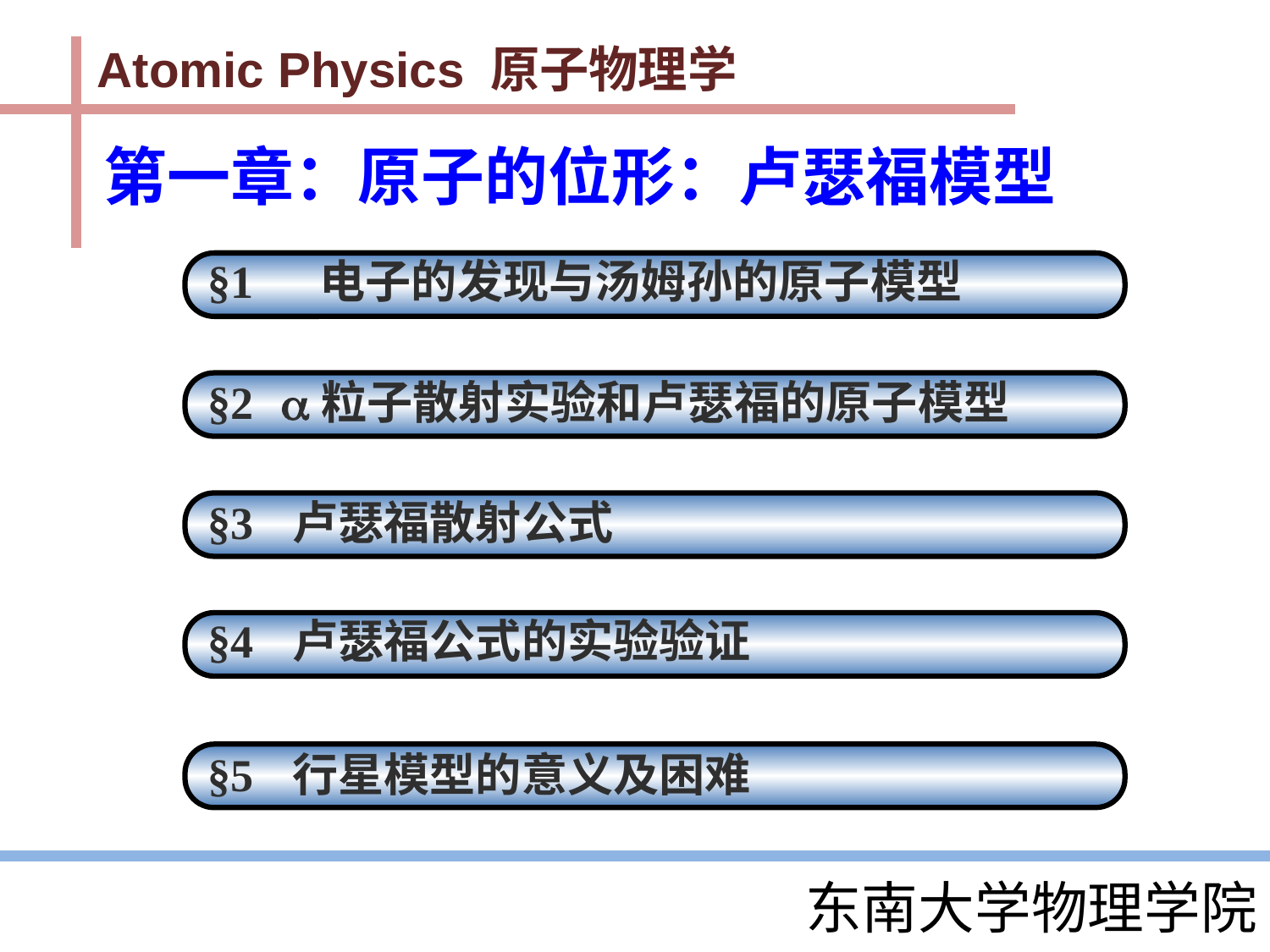

Atomic Physics 原子物理学
第一章：原子的位形：卢瑟福模型
§1  电子的发现与汤姆孙的原子模型

§2 α粒子散射实验和卢瑟福的原子模型

§3 卢瑟福散射公式

§4 卢瑟福公式的实验验证

§5 行星模型的意义及困难

东南大学物理学院